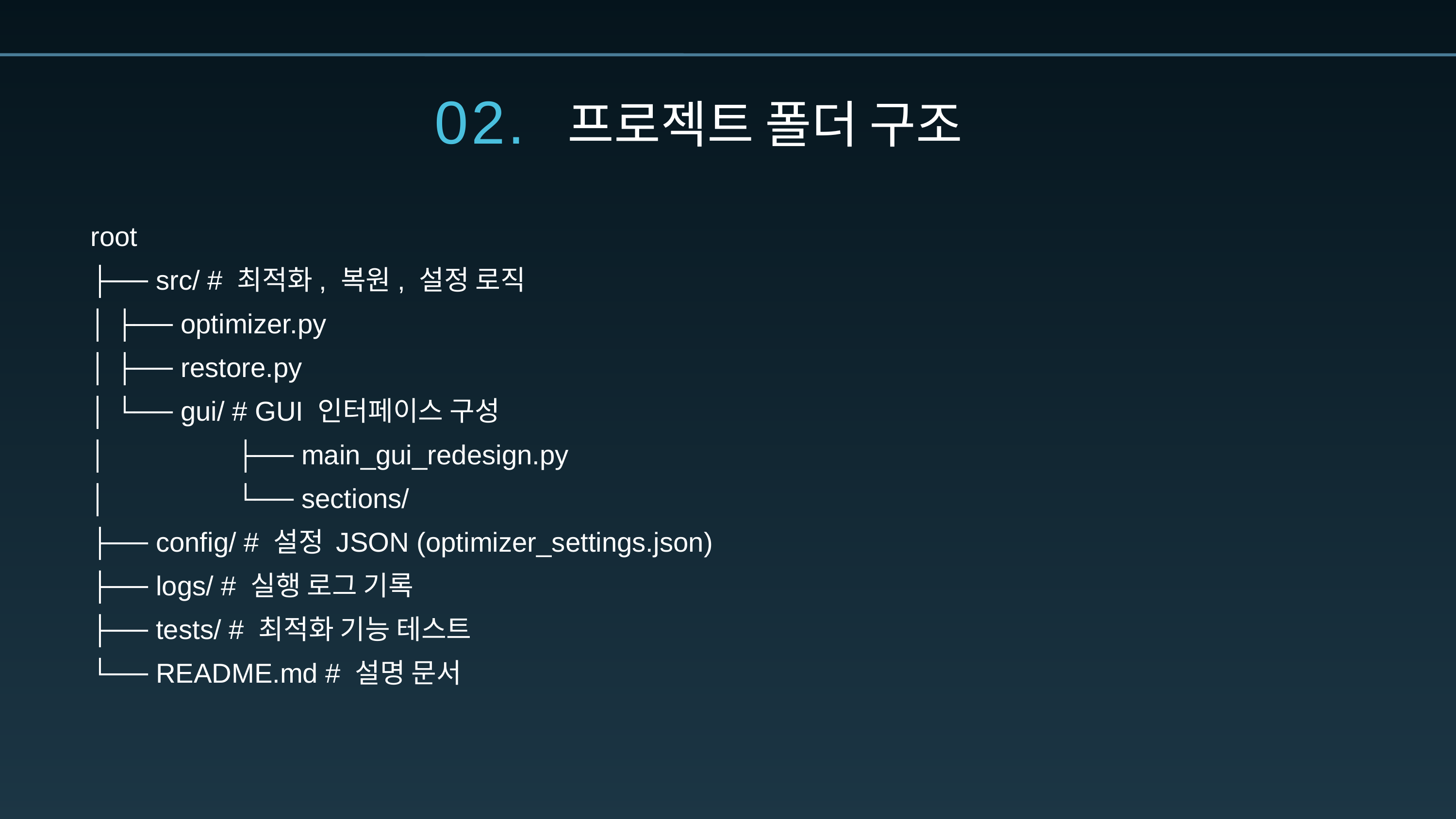

02.
프로젝트 폴더 구조
root
├── src/ # 최적화, 복원, 설정 로직
│ ├── optimizer.py
│ ├── restore.py
│ └── gui/ # GUI 인터페이스 구성
│ 		├── main_gui_redesign.py
│ 		└── sections/
├── config/ # 설정 JSON (optimizer_settings.json)
├── logs/ # 실행 로그 기록
├── tests/ # 최적화 기능 테스트
└── README.md # 설명 문서